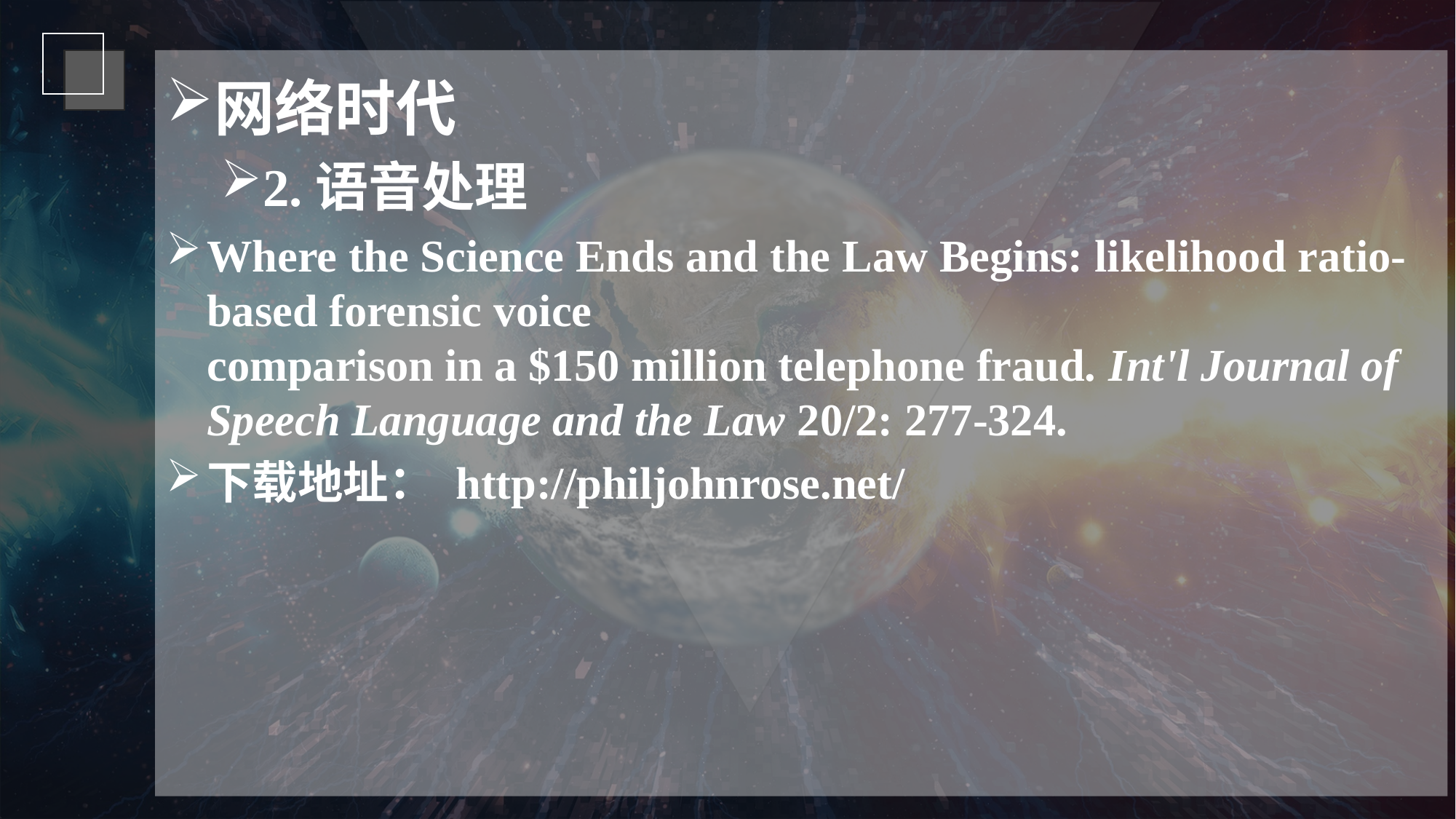

网络时代
2.语音处理
Where the Science Ends and the Law Begins: likelihood ratio-based forensic voice
comparison in a $150 million telephone fraud. Int'l Journal of Speech Language and the Law 20/2: 277-324.
下载地址： http://philjohnrose.net/